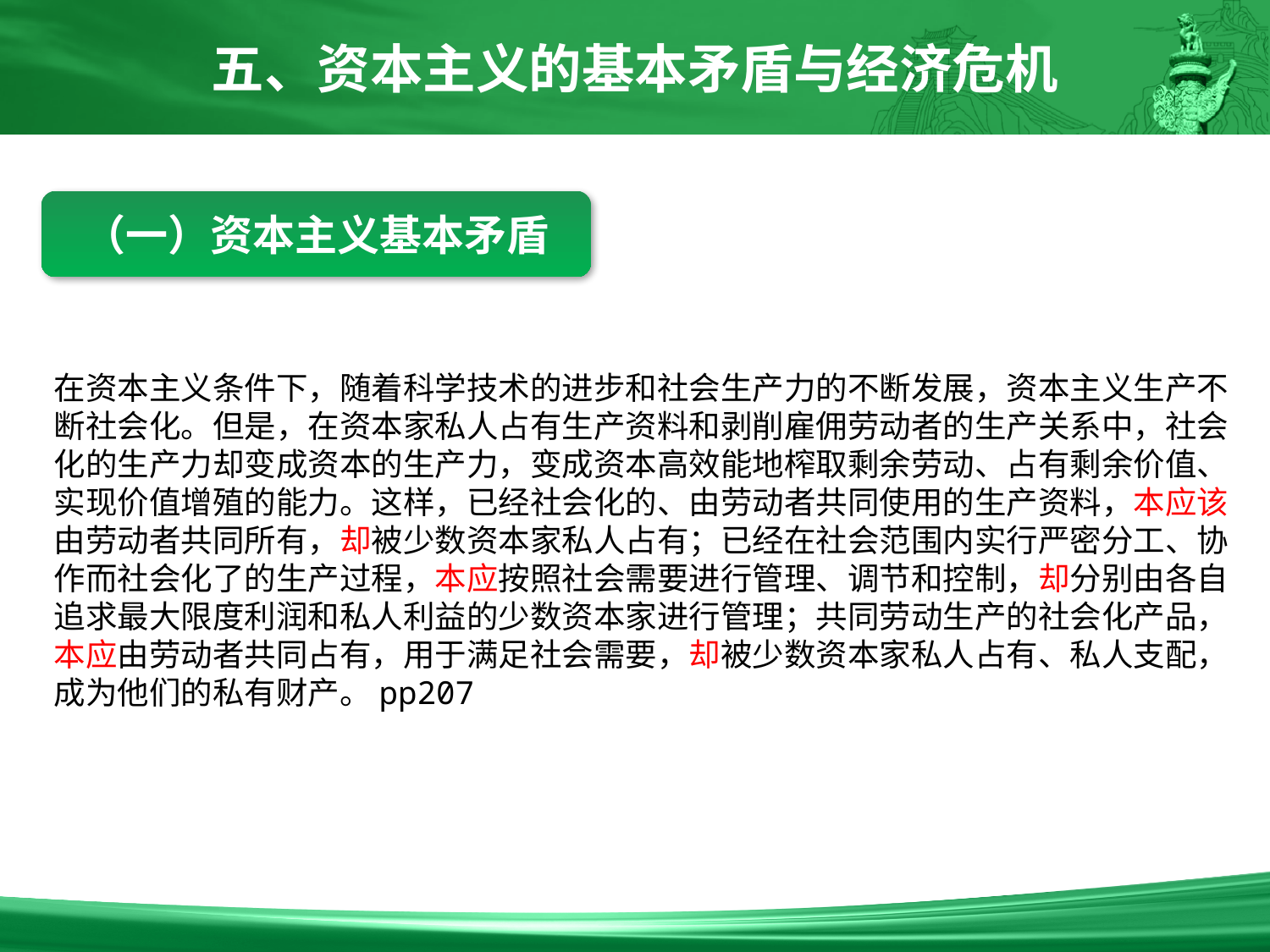

五、资本主义的基本矛盾与经济危机
（一）资本主义基本矛盾
在资本主义条件下，随着科学技术的进步和社会生产力的不断发展，资本主义生产不断社会化。但是，在资本家私人占有生产资料和剥削雇佣劳动者的生产关系中，社会化的生产力却变成资本的生产力，变成资本高效能地榨取剩余劳动、占有剩余价值、实现价值增殖的能力。这样，已经社会化的、由劳动者共同使用的生产资料，本应该由劳动者共同所有，却被少数资本家私人占有；已经在社会范围内实行严密分工、协作而社会化了的生产过程，本应按照社会需要进行管理、调节和控制，却分别由各自追求最大限度利润和私人利益的少数资本家进行管理；共同劳动生产的社会化产品，本应由劳动者共同占有，用于满足社会需要，却被少数资本家私人占有、私人支配，成为他们的私有财产。pp207